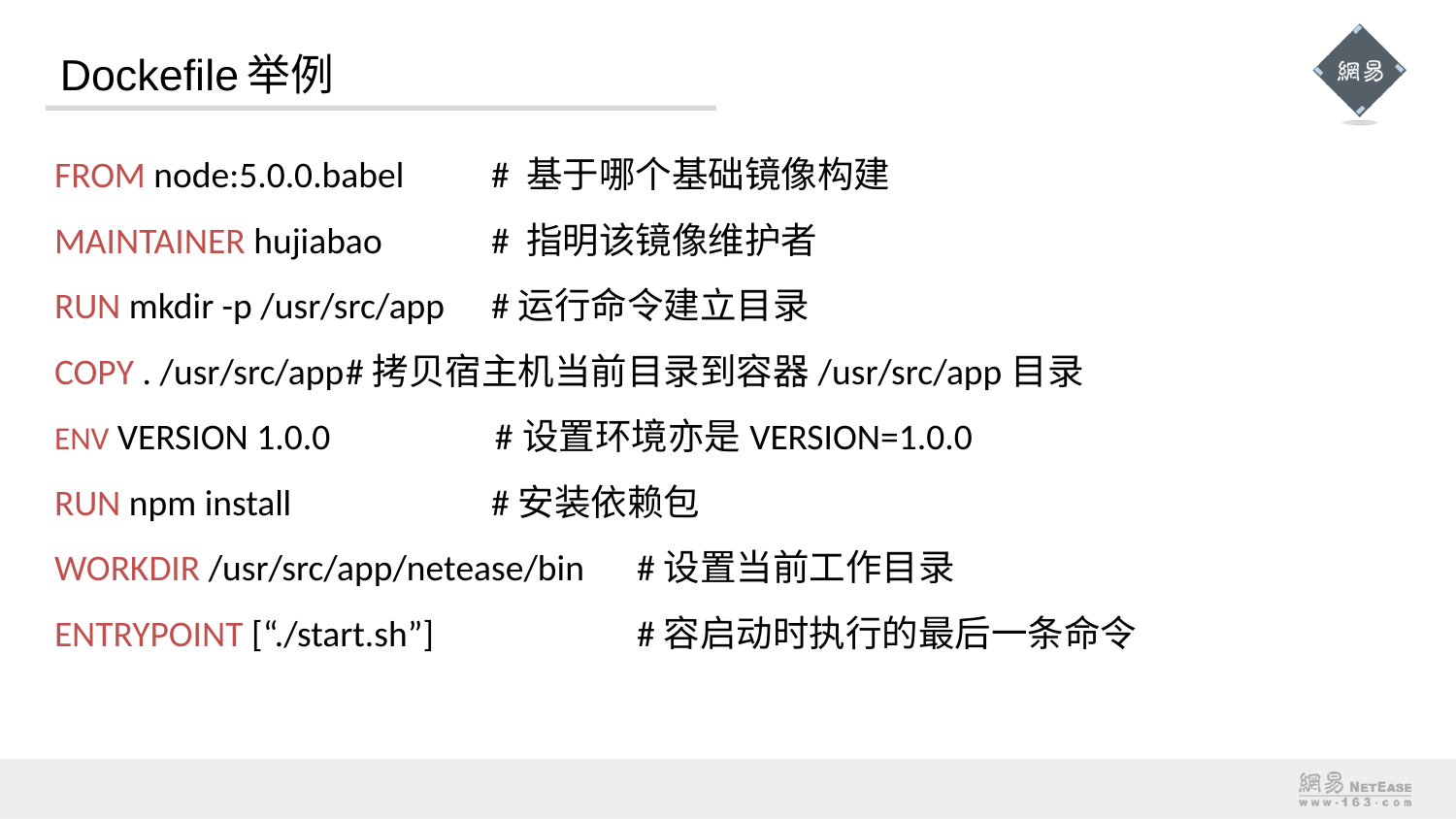

# Dockefile举例
FROM node:5.0.0.babel   	# 基于哪个基础镜像构建
MAINTAINER hujiabao     	# 指明该镜像维护者
RUN mkdir -p /usr/src/app 	#运行命令建立目录
COPY . /usr/src/app	#拷贝宿主机当前目录到容器/usr/src/app目录
ENV VERSION 1.0.0                    #设置环境亦是VERSION=1.0.0
RUN npm install 		#安装依赖包
WORKDIR /usr/src/app/netease/bin 	#设置当前工作目录
ENTRYPOINT [“./start.sh”] 		#容启动时执行的最后一条命令